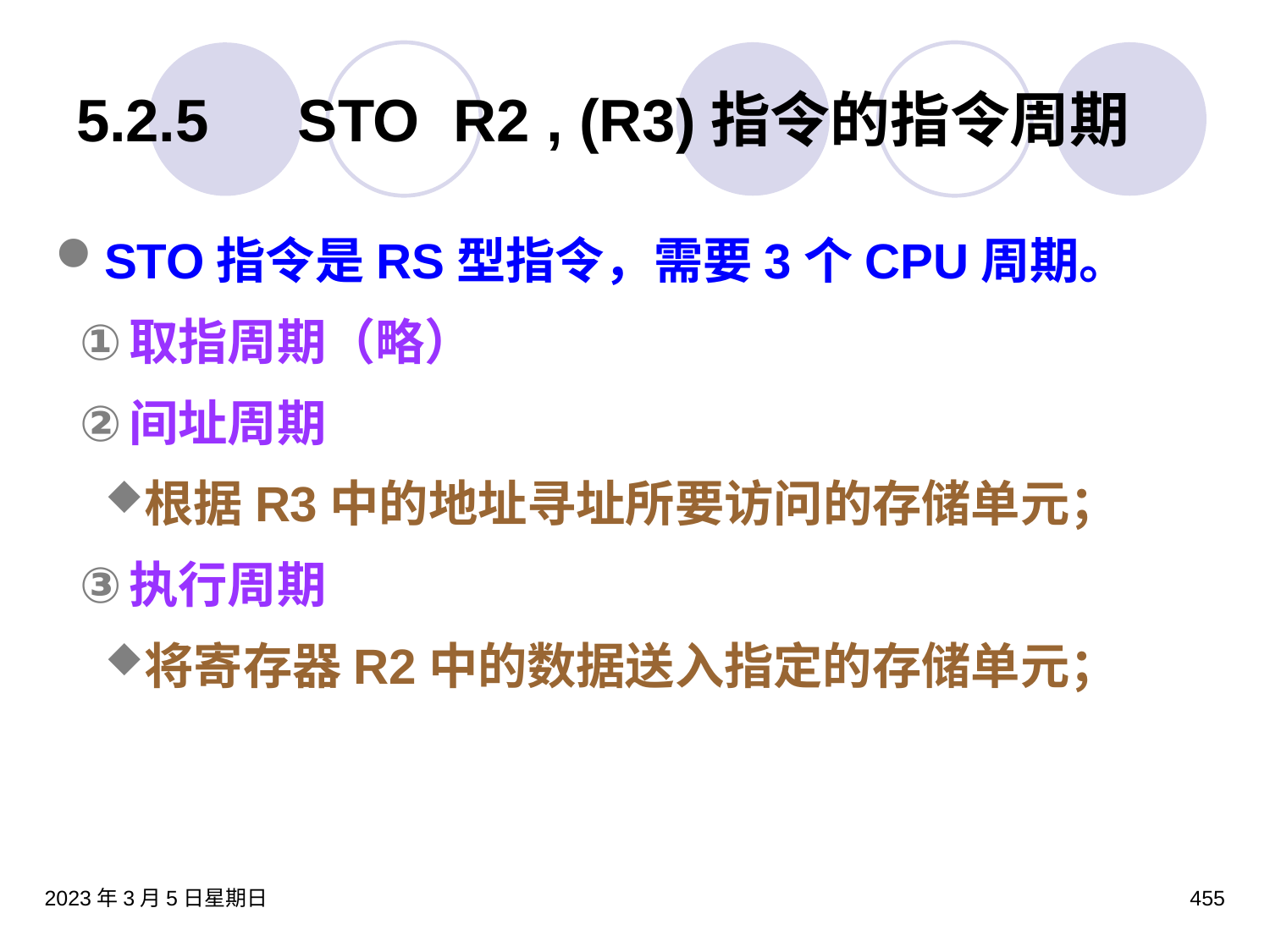

# 5.2.5　STO  R2 , (R3)指令的指令周期
STO指令是RS型指令，需要3个CPU周期。
取指周期（略）
间址周期
根据R3中的地址寻址所要访问的存储单元；
执行周期
将寄存器R2中的数据送入指定的存储单元；

2023年3月5日星期日
455